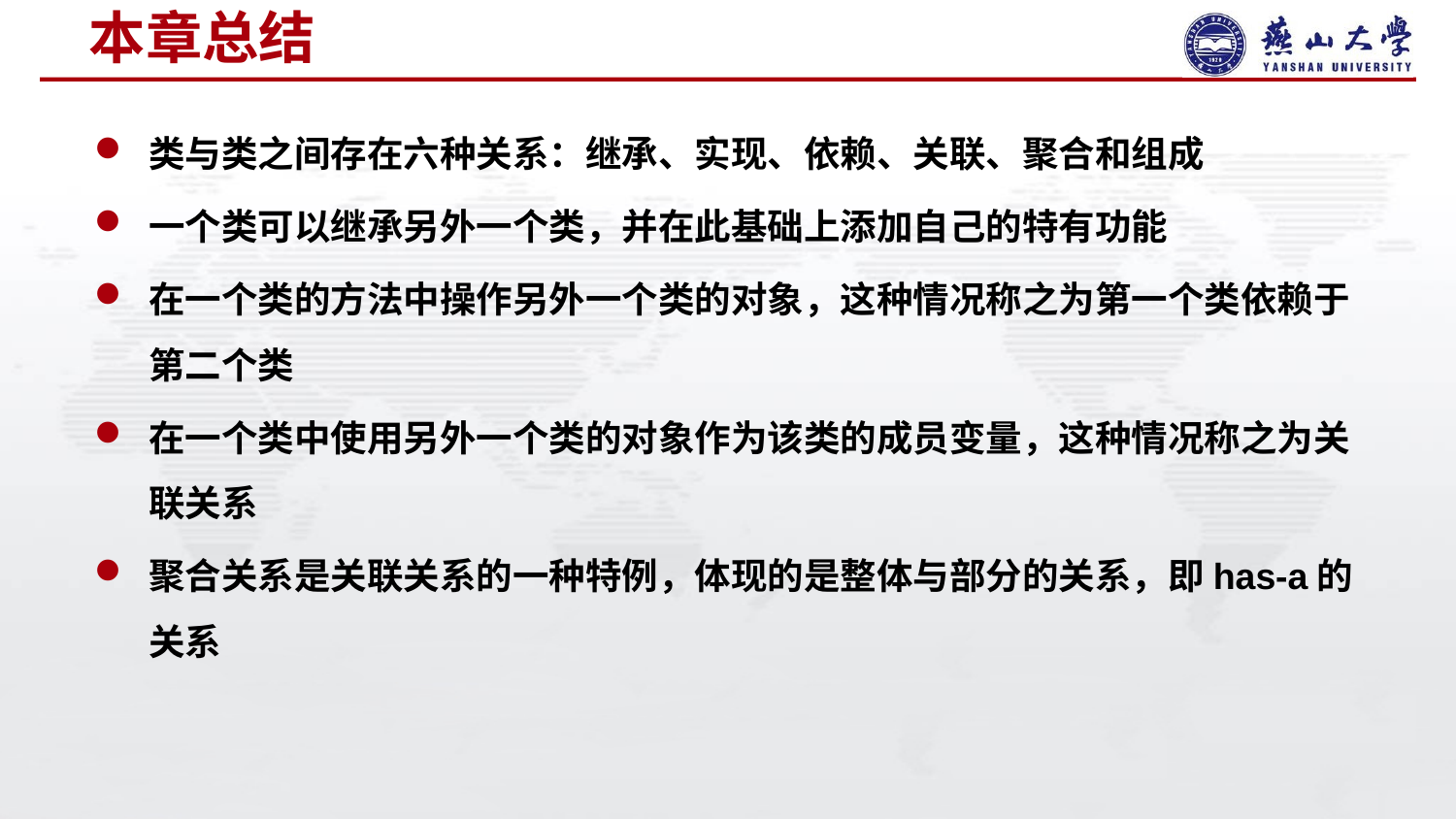

# 本章总结
类与类之间存在六种关系：继承、实现、依赖、关联、聚合和组成
一个类可以继承另外一个类，并在此基础上添加自己的特有功能
在一个类的方法中操作另外一个类的对象，这种情况称之为第一个类依赖于第二个类
在一个类中使用另外一个类的对象作为该类的成员变量，这种情况称之为关联关系
聚合关系是关联关系的一种特例，体现的是整体与部分的关系，即has-a的关系